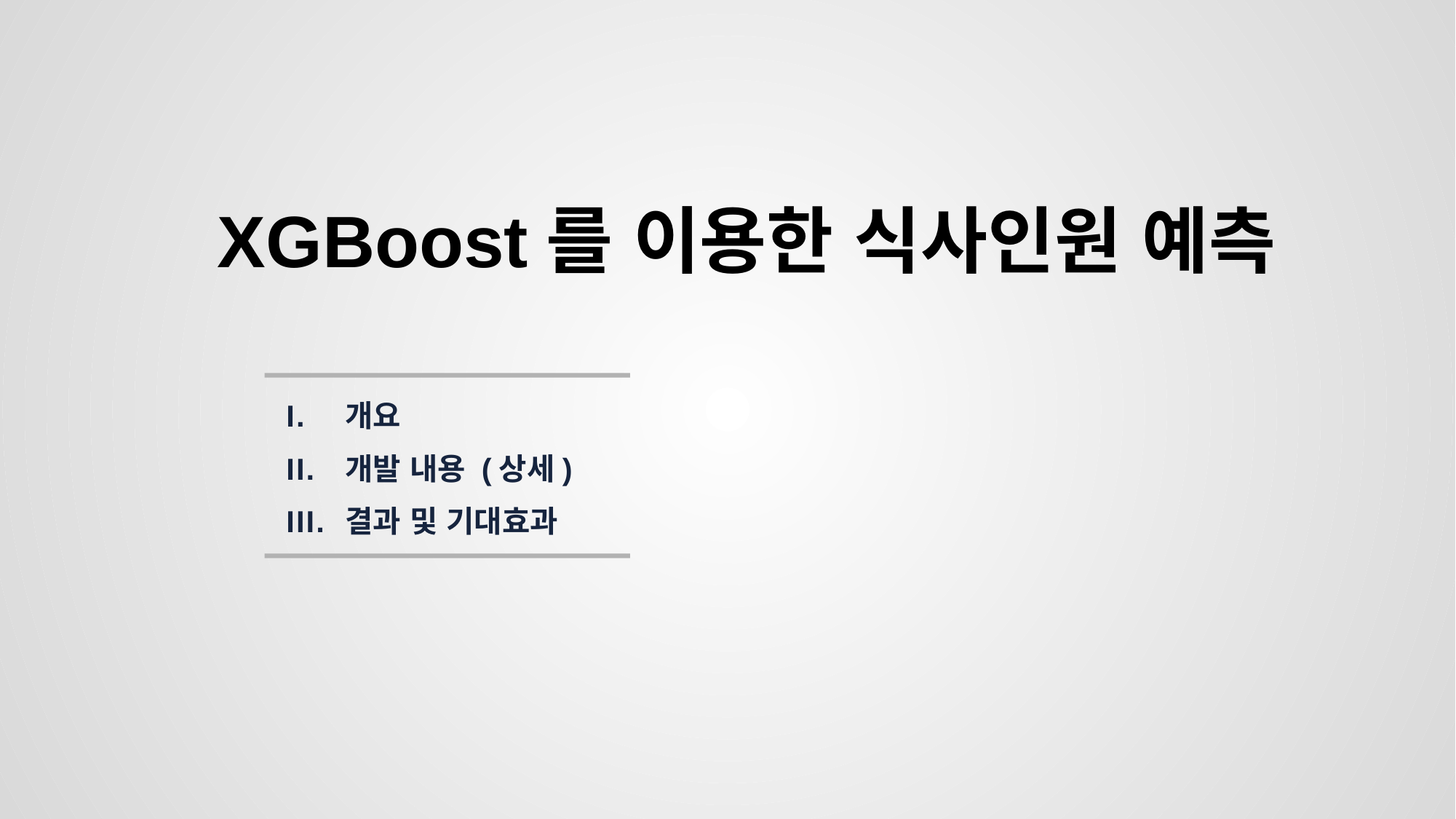

XGBoost를 이용한 식사인원 예측

 개요
 개발 내용 (상세)
 결과 및 기대효과